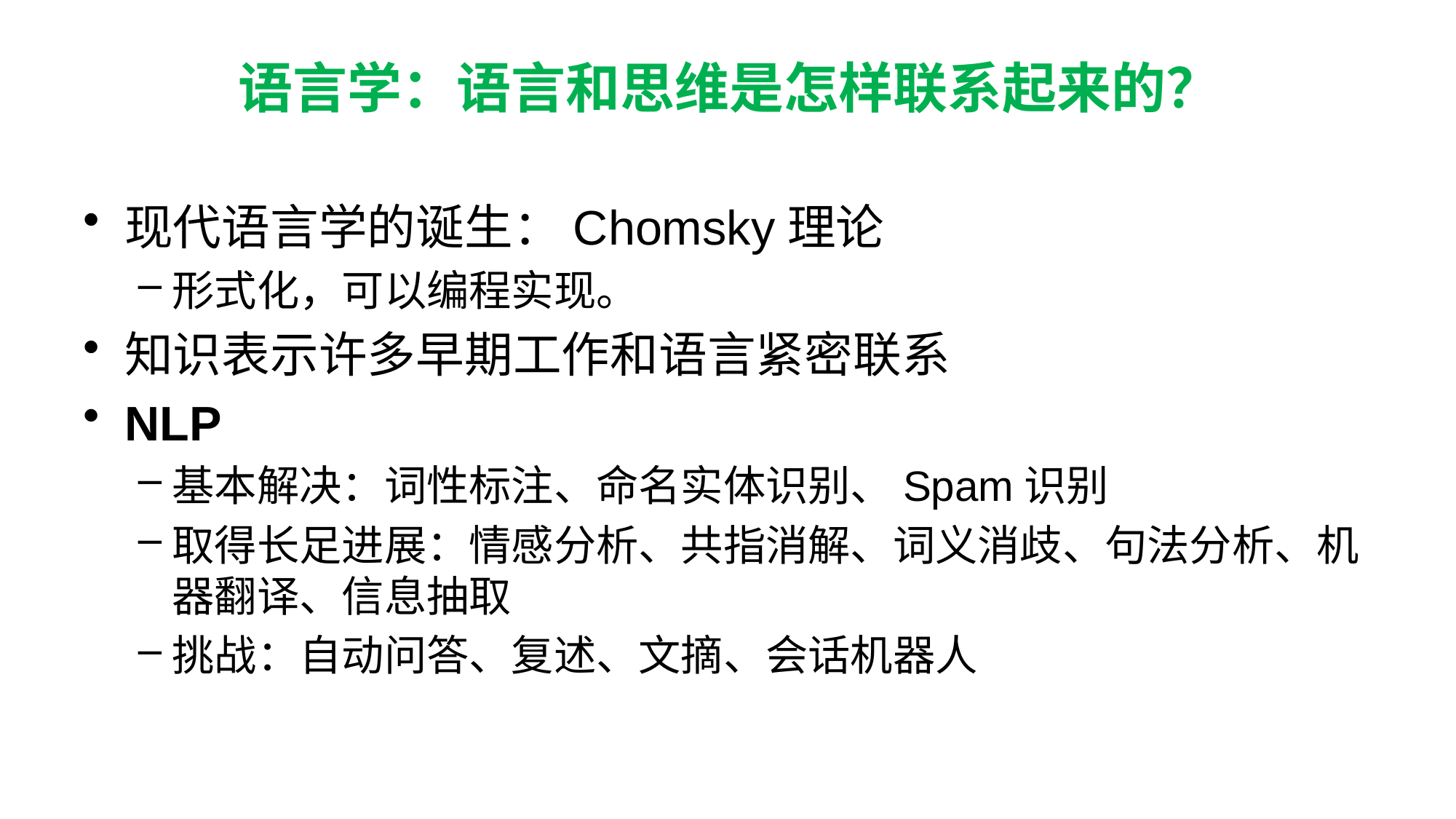

# 语言学：语言和思维是怎样联系起来的？
现代语言学的诞生：Chomsky理论
形式化，可以编程实现。
知识表示许多早期工作和语言紧密联系
NLP
基本解决：词性标注、命名实体识别、Spam识别
取得长足进展：情感分析、共指消解、词义消歧、句法分析、机器翻译、信息抽取
挑战：自动问答、复述、文摘、会话机器人